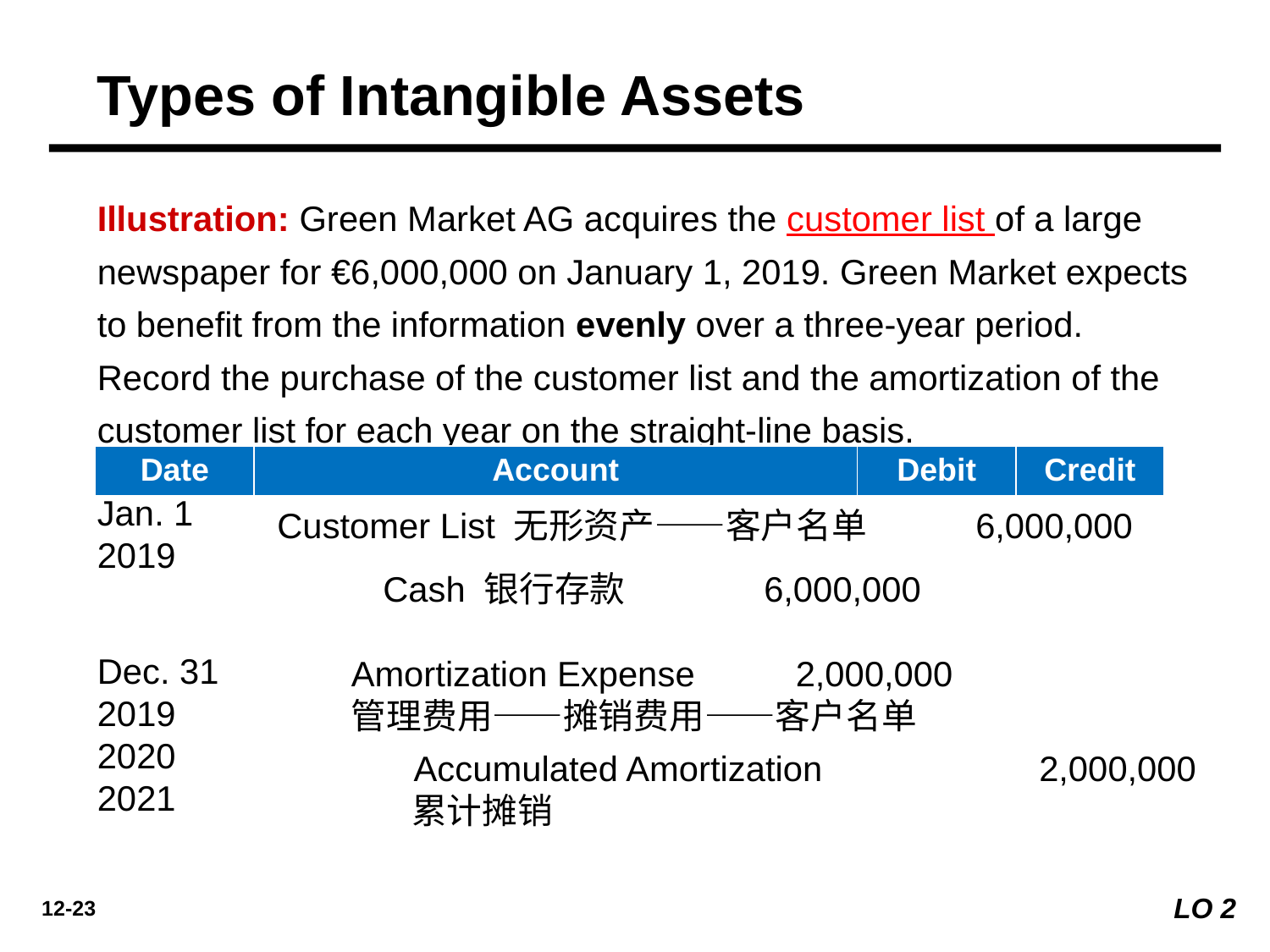

Types of Intangible Assets

Illustration: Green Market AG acquires the customer list of a large newspaper for €6,000,000 on January 1, 2019. Green Market expects to benefit from the information evenly over a three-year period. Record the purchase of the customer list and the amortization of the customer list for each year on the straight-line basis.
| Date | Account | Debit | Credit |
| --- | --- | --- | --- |
Jan. 1
2019
Customer List 无形资产——客户名单	6,000,000
	Cash 银行存款		6,000,000
Dec. 31
2019
2020
2021
Amortization Expense 	2,000,000
管理费用——摊销费用——客户名单
	 Accumulated Amortization 		2,000,000
        累计摊销
LO 2